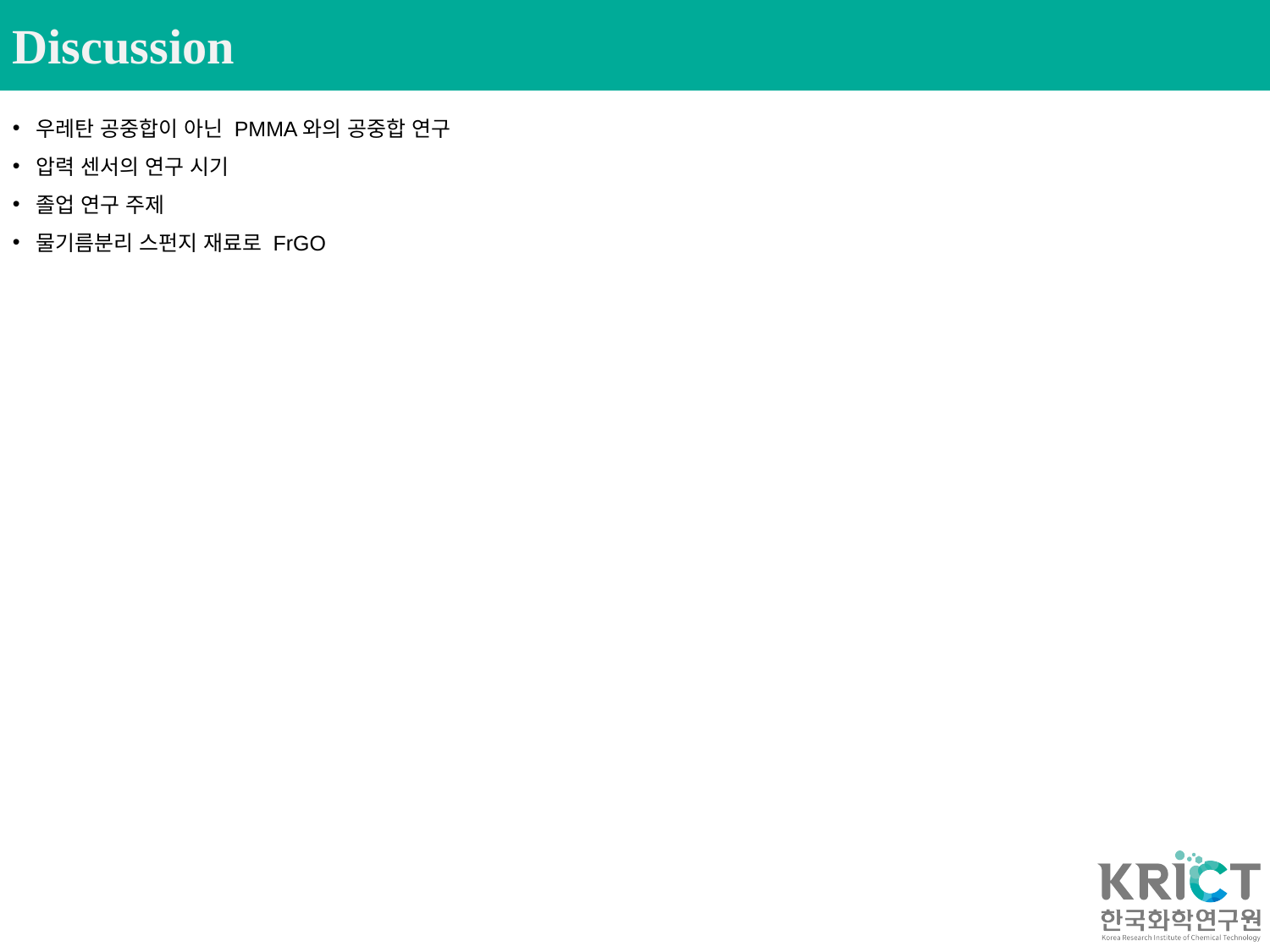

Discussion
우레탄 공중합이 아닌 PMMA와의 공중합 연구
압력 센서의 연구 시기
졸업 연구 주제
물기름분리 스펀지 재료로 FrGO